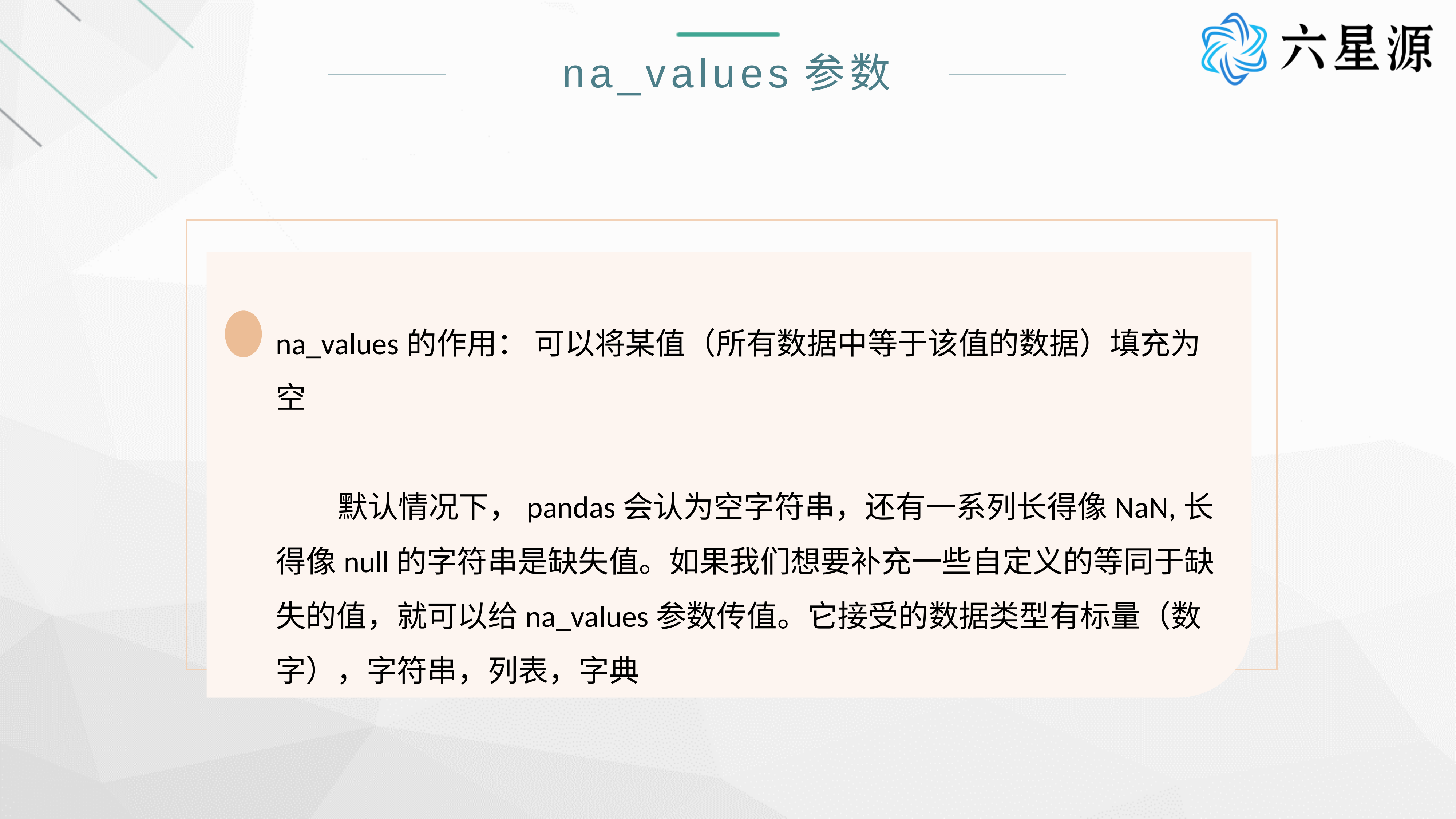

na_values参数

na_values的作用： 可以将某值（所有数据中等于该值的数据）填充为空

​        默认情况下，pandas会认为空字符串，还有一系列长得像NaN,长得像null的字符串是缺失值。如果我们想要补充一些自定义的等同于缺失的值，就可以给na_values参数传值。它接受的数据类型有标量（数字），字符串，列表，字典